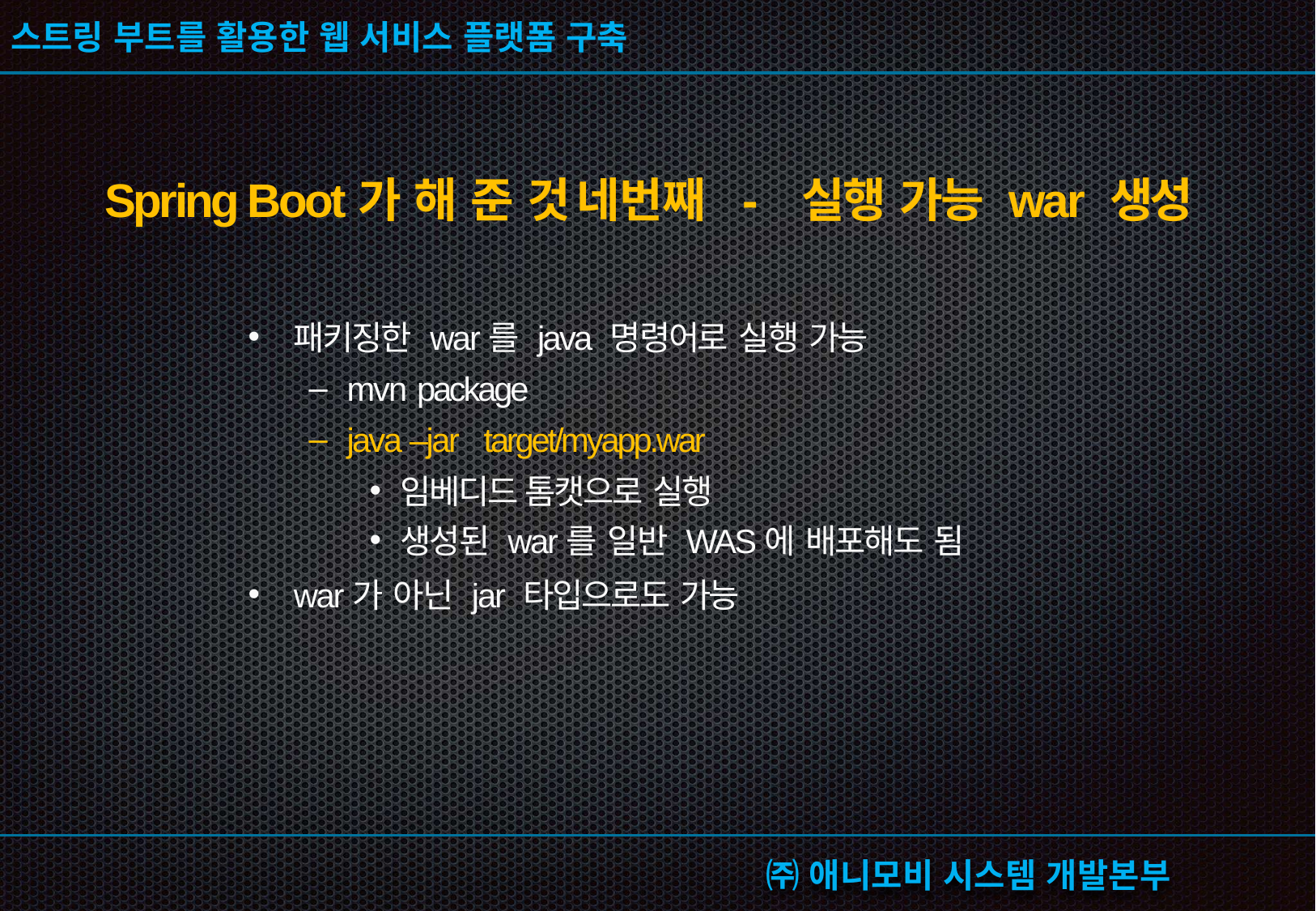

Spring Boot가 해 준 것 네 번 째    -    실행 가능 war 생성
패키징한 war를 java 명령어로 실행 가능
mvn package
java –jar   target/myapp.war
임베디드 톰캣으로 실행
생성된 war를 일반 WAS에 배포해도 됨
war가 아닌 jar 타입으로도 가능